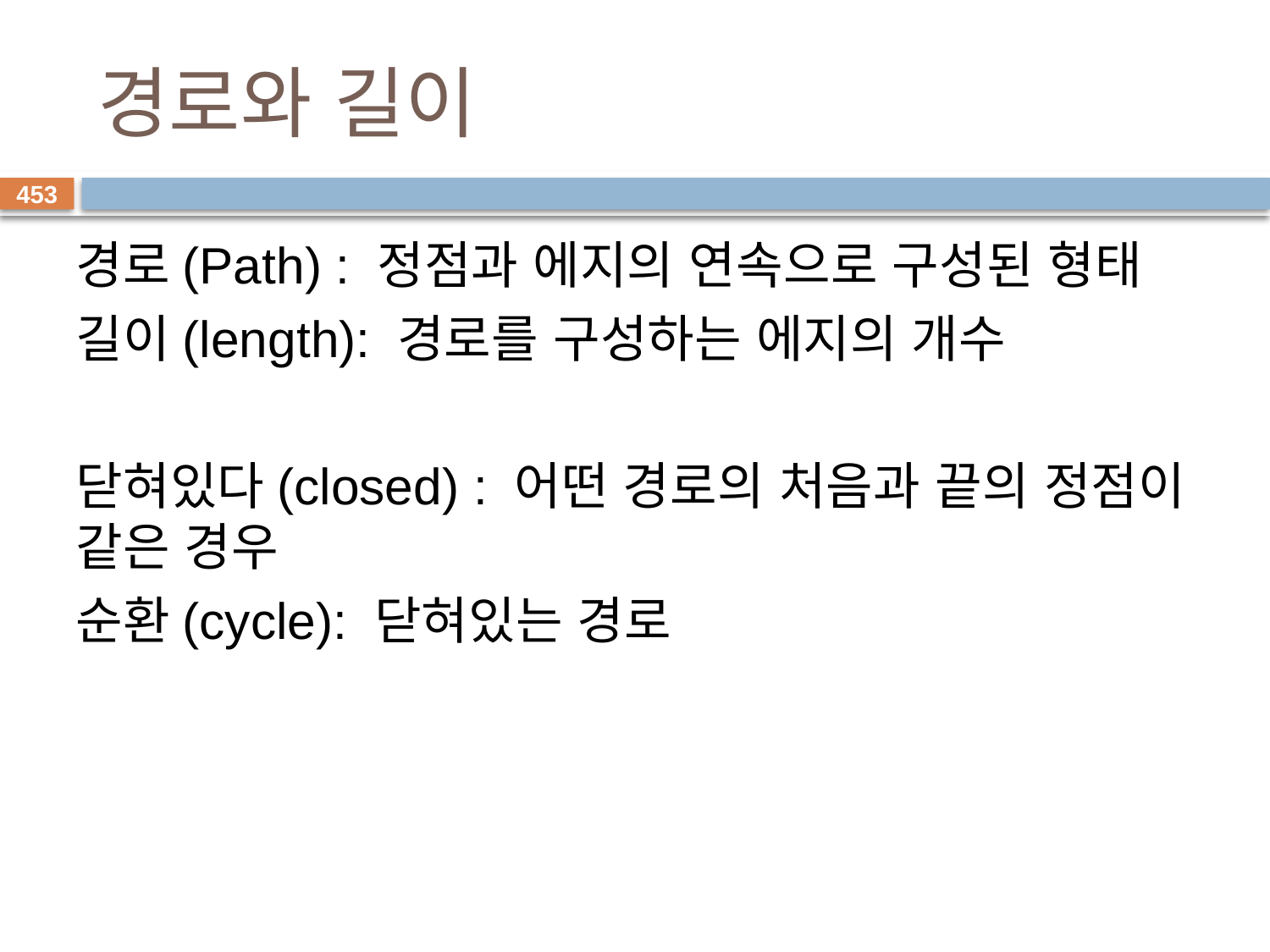

# 경로와 길이
453
경로(Path) : 정점과 에지의 연속으로 구성된 형태
길이(length): 경로를 구성하는 에지의 개수

닫혀있다(closed) : 어떤 경로의 처음과 끝의 정점이 같은 경우
순환(cycle): 닫혀있는 경로